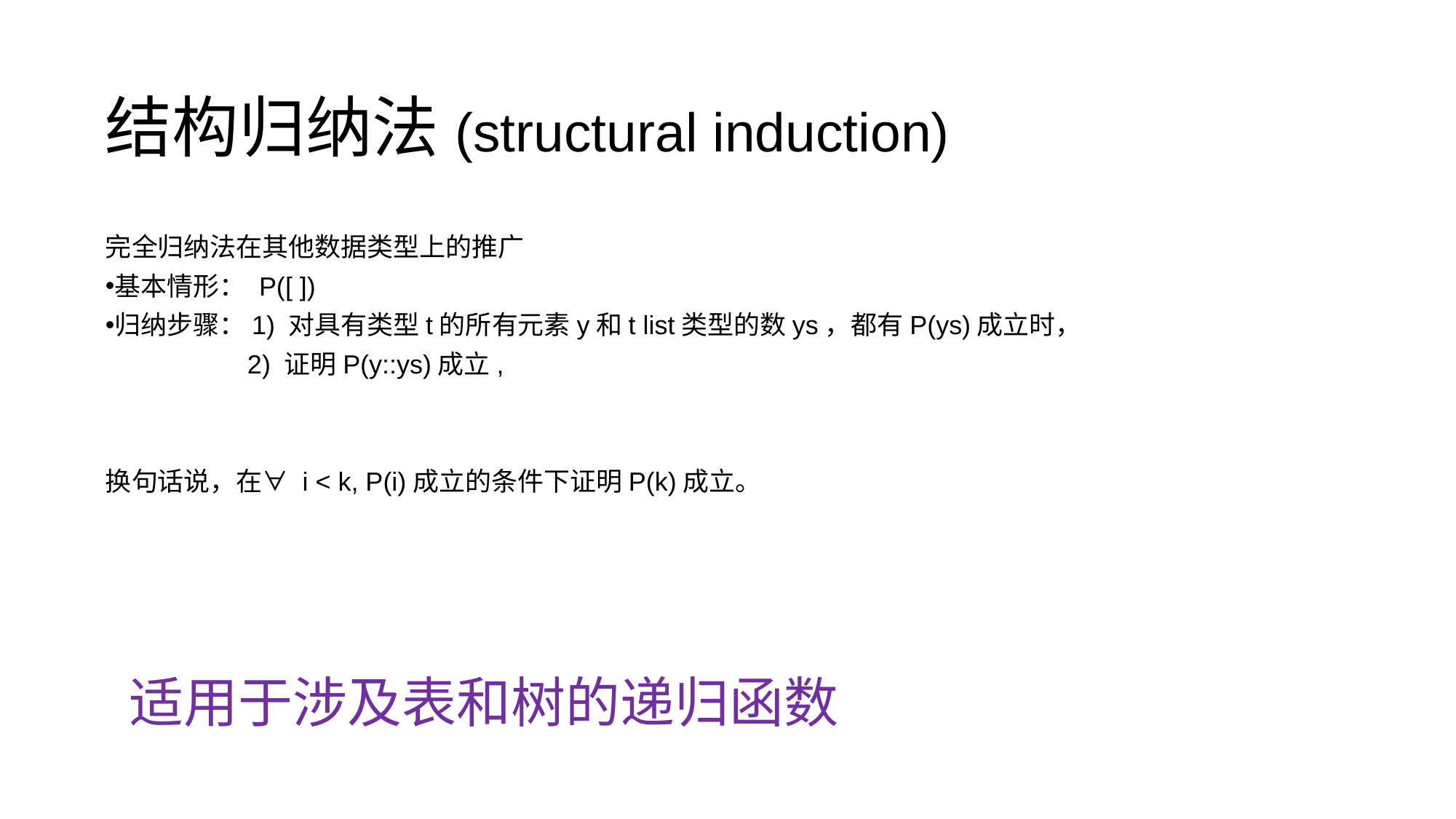

结构归纳法(structural induction)
完全归纳法在其他数据类型上的推广
基本情形： P([ ])
归纳步骤：1) 对具有类型t的所有元素y和t list类型的数ys，都有P(ys)成立时，
   2) 证明P(y::ys)成立,

换句话说，在∀ i < k, P(i)成立的条件下证明P(k)成立。
适用于涉及表和树的递归函数